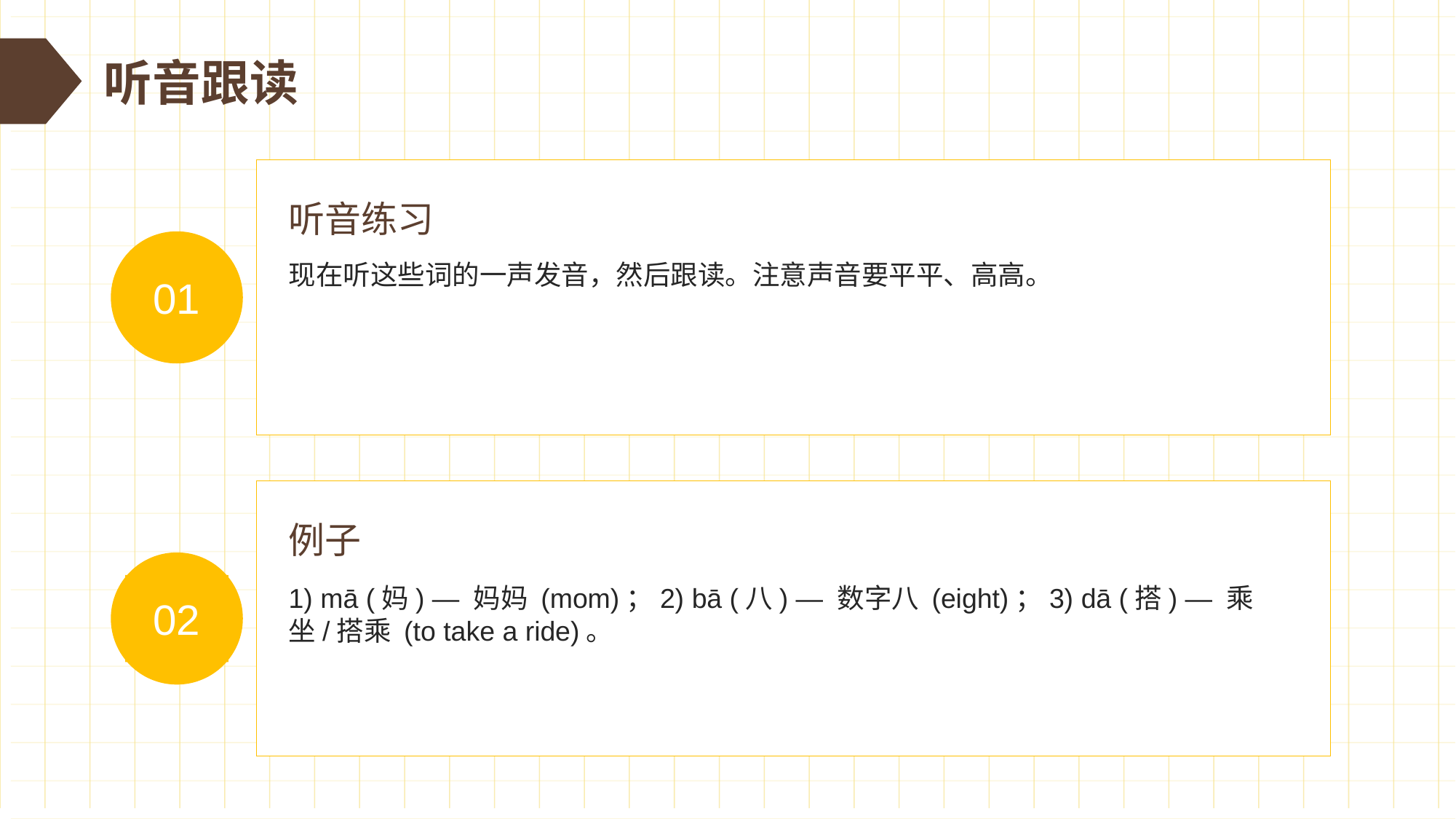

听音跟读

听音练习

01
现在听这些词的一声发音，然后跟读。注意声音要平平、高高。

例子

02
1) mā (妈) — 妈妈 (mom)；2) bā (八) — 数字八 (eight)；3) dā (搭) — 乘坐/搭乘 (to take a ride)。